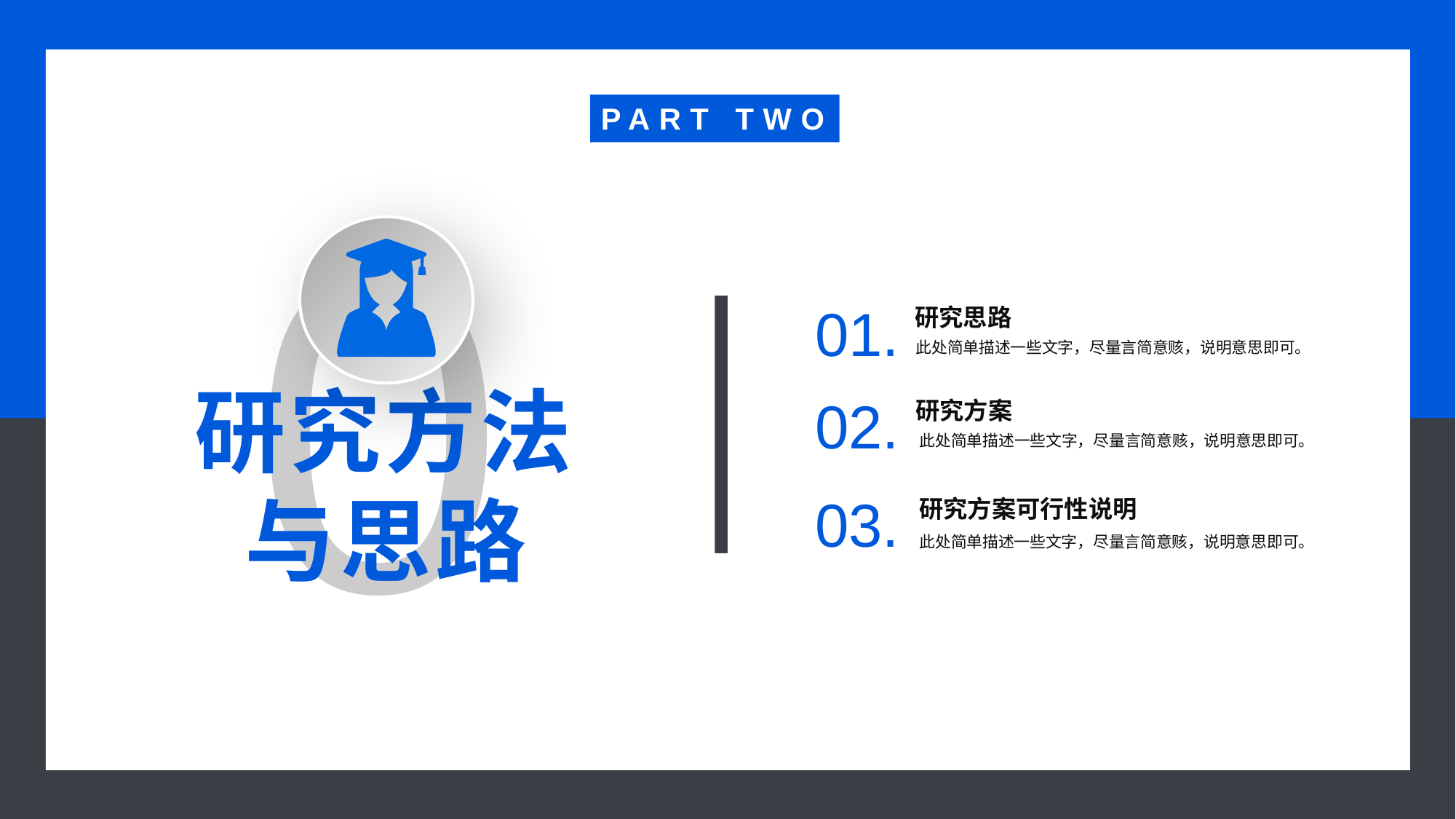

PART TWO
02

01.
研究思路
此处简单描述一些文字，尽量言简意赅，说明意思即可。

研究方法与思路
02.
研究方案
此处简单描述一些文字，尽量言简意赅，说明意思即可。
03.
研究方案可行性说明
此处简单描述一些文字，尽量言简意赅，说明意思即可。